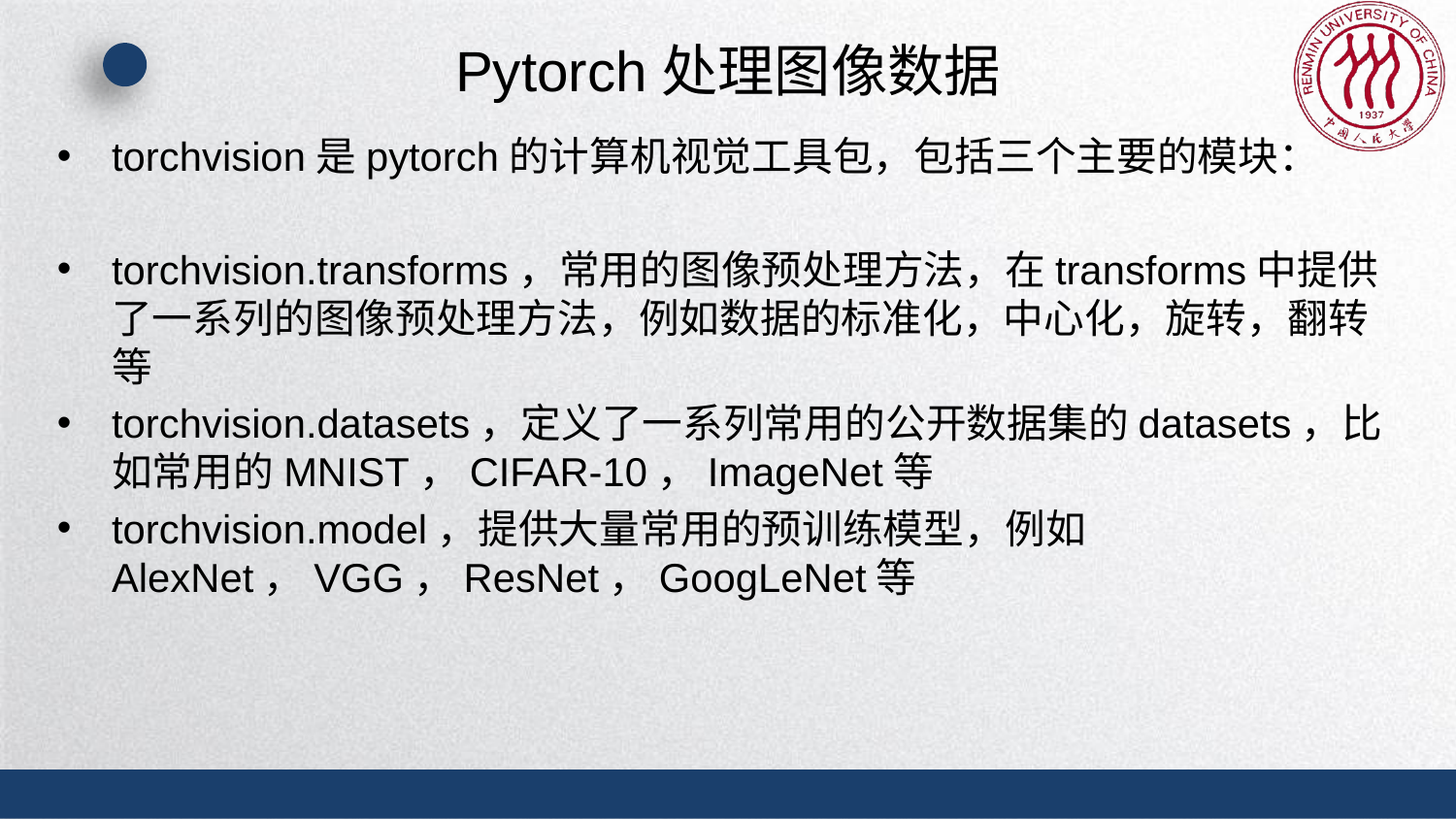

# Pytorch处理图像数据
torchvision是pytorch的计算机视觉工具包，包括三个主要的模块：

torchvision.transforms，常用的图像预处理方法，在transforms中提供了一系列的图像预处理方法，例如数据的标准化，中心化，旋转，翻转等
torchvision.datasets，定义了一系列常用的公开数据集的datasets，比如常用的MNIST，CIFAR-10，ImageNet等
torchvision.model，提供大量常用的预训练模型，例如AlexNet，VGG，ResNet，GoogLeNet等